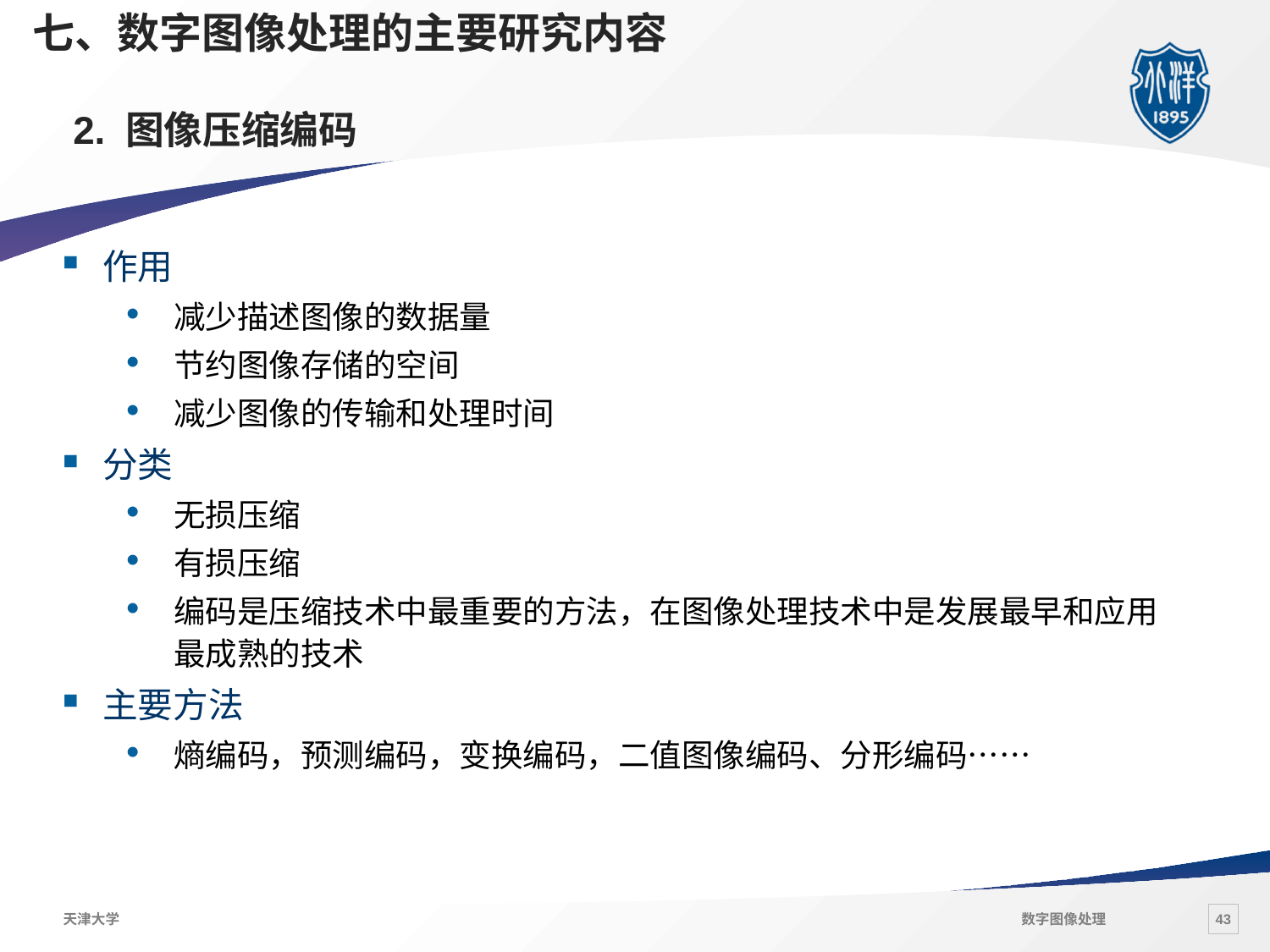

七、数字图像处理的主要研究内容
# 2. 图像压缩编码
作用
减少描述图像的数据量
节约图像存储的空间
减少图像的传输和处理时间
分类
无损压缩
有损压缩
编码是压缩技术中最重要的方法，在图像处理技术中是发展最早和应用最成熟的技术
主要方法
熵编码，预测编码，变换编码，二值图像编码、分形编码……